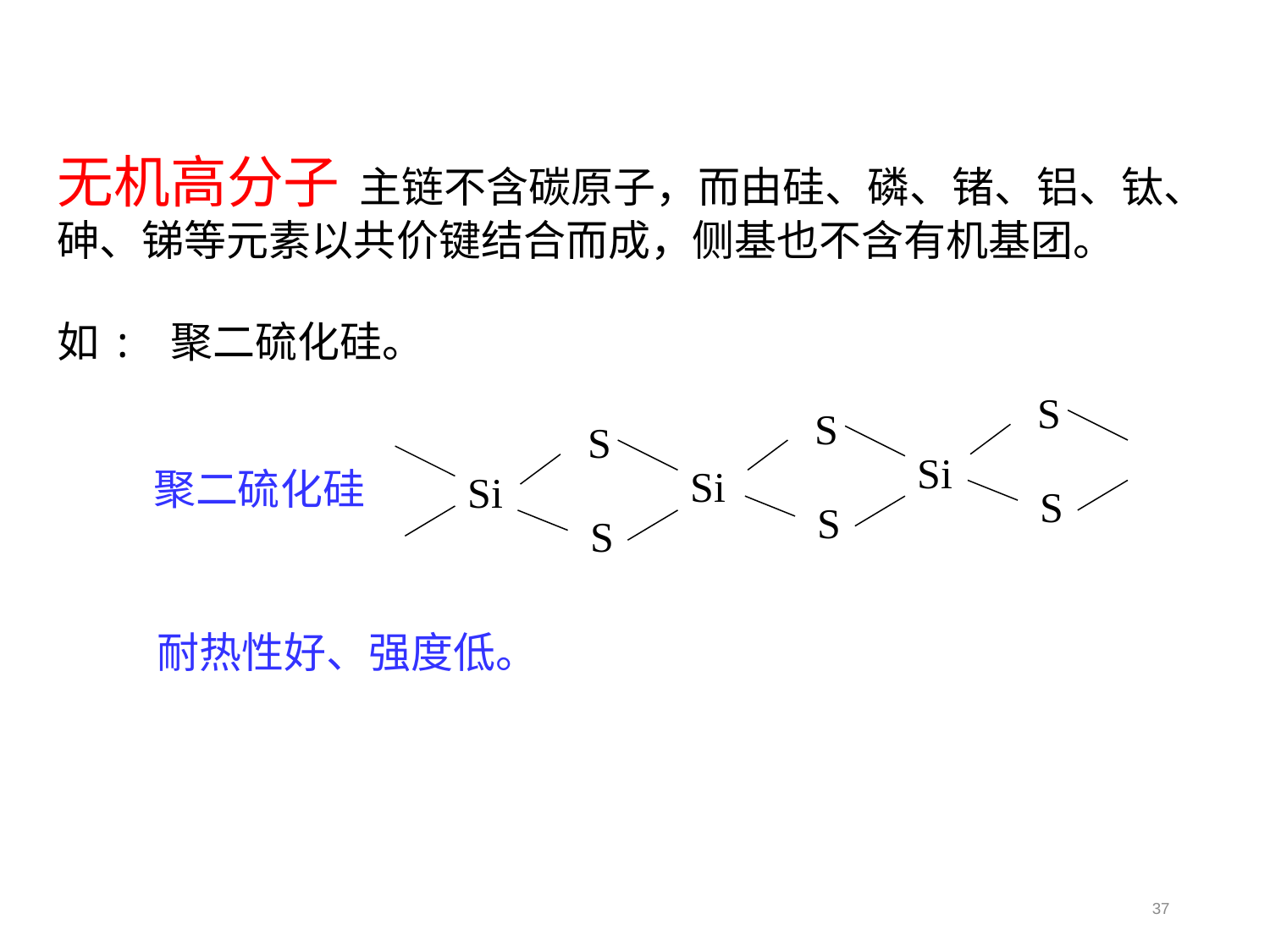

无机高分子  主链不含碳原子，而由硅、磷、锗、铝、钛、砷、锑等元素以共价键结合而成，侧基也不含有机基团。

如: 聚二硫化硅。
S
S

S

Si

聚二硫化硅
Si
Si

S

S

S

耐热性好、强度低。
37